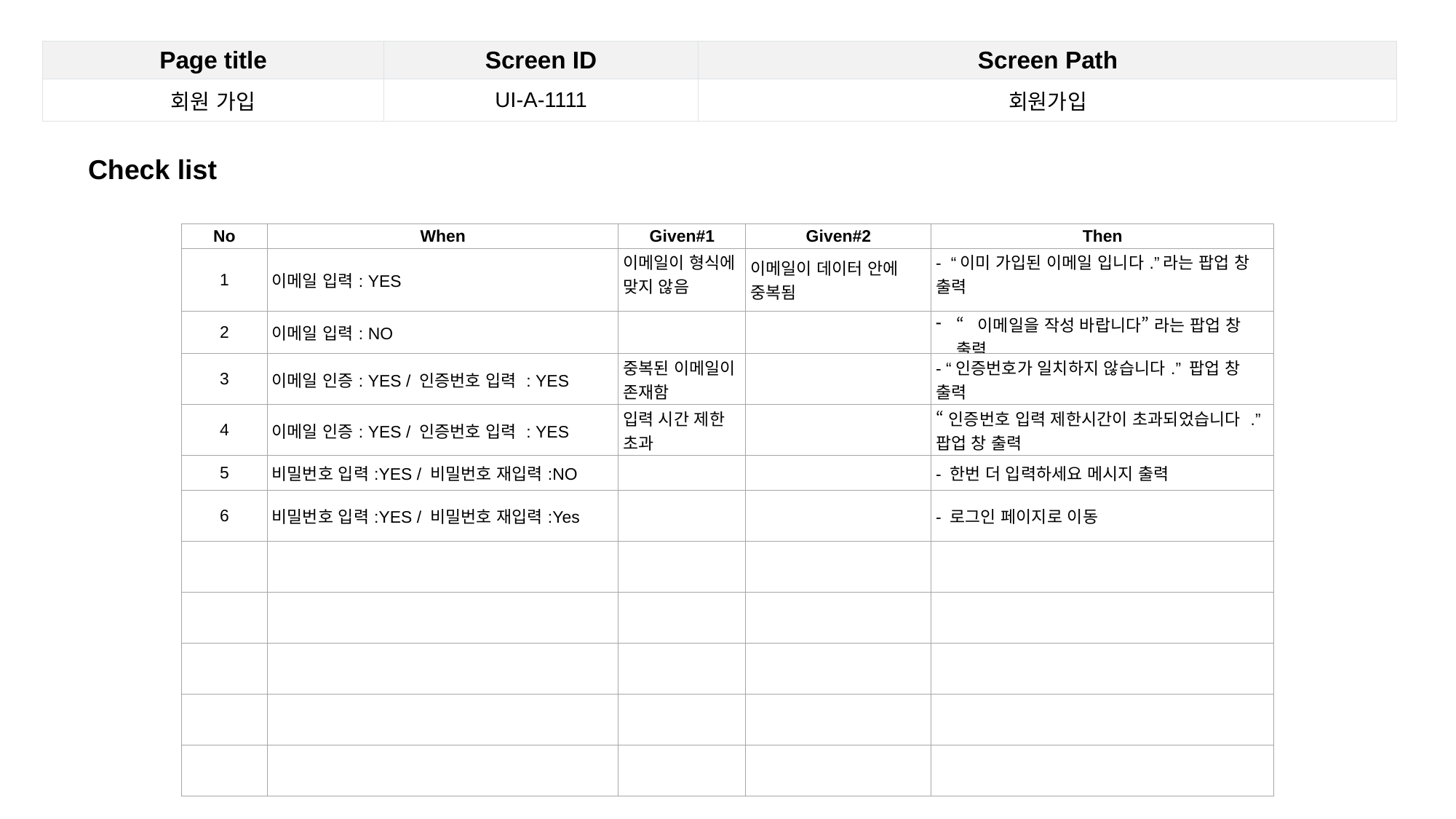

| Page title | Screen ID | Screen Path |
| --- | --- | --- |
| 회원 가입 | UI-A-1111 | 회원가입 |
Check list

| No | When | Given#1 | Given#2 | Then |
| --- | --- | --- | --- | --- |
| 1 | 이메일 입력: YES | 이메일이 형식에 맞지 않음 | 이메일이 데이터 안에 중복됨 | - “이미 가입된 이메일 입니다.”라는 팝업 창 출력 |
| 2 | 이메일 입력: NO |  |  | “이메일을 작성 바랍니다” 라는 팝업 창 출력 |
| 3 | 이메일 인증: YES / 인증번호 입력 : YES | 중복된 이메일이 존재함 |  | - “인증번호가 일치하지 않습니다.” 팝업 창 출력 |
| 4 | 이메일 인증: YES / 인증번호 입력 : YES | 입력 시간 제한 초과 |  | “인증번호 입력 제한시간이 초과되었습니다 .” 팝업 창 출력 |
| 5 | 비밀번호 입력:YES / 비밀번호 재입력:NO |  |  | - 한번 더 입력하세요 메시지 출력 |
| 6 | 비밀번호 입력:YES / 비밀번호 재입력:Yes |  |  | - 로그인 페이지로 이동 |
|  |  |  |  |  |
|  |  |  |  |  |
|  |  |  |  |  |
|  |  |  |  |  |
|  |  |  |  |  |